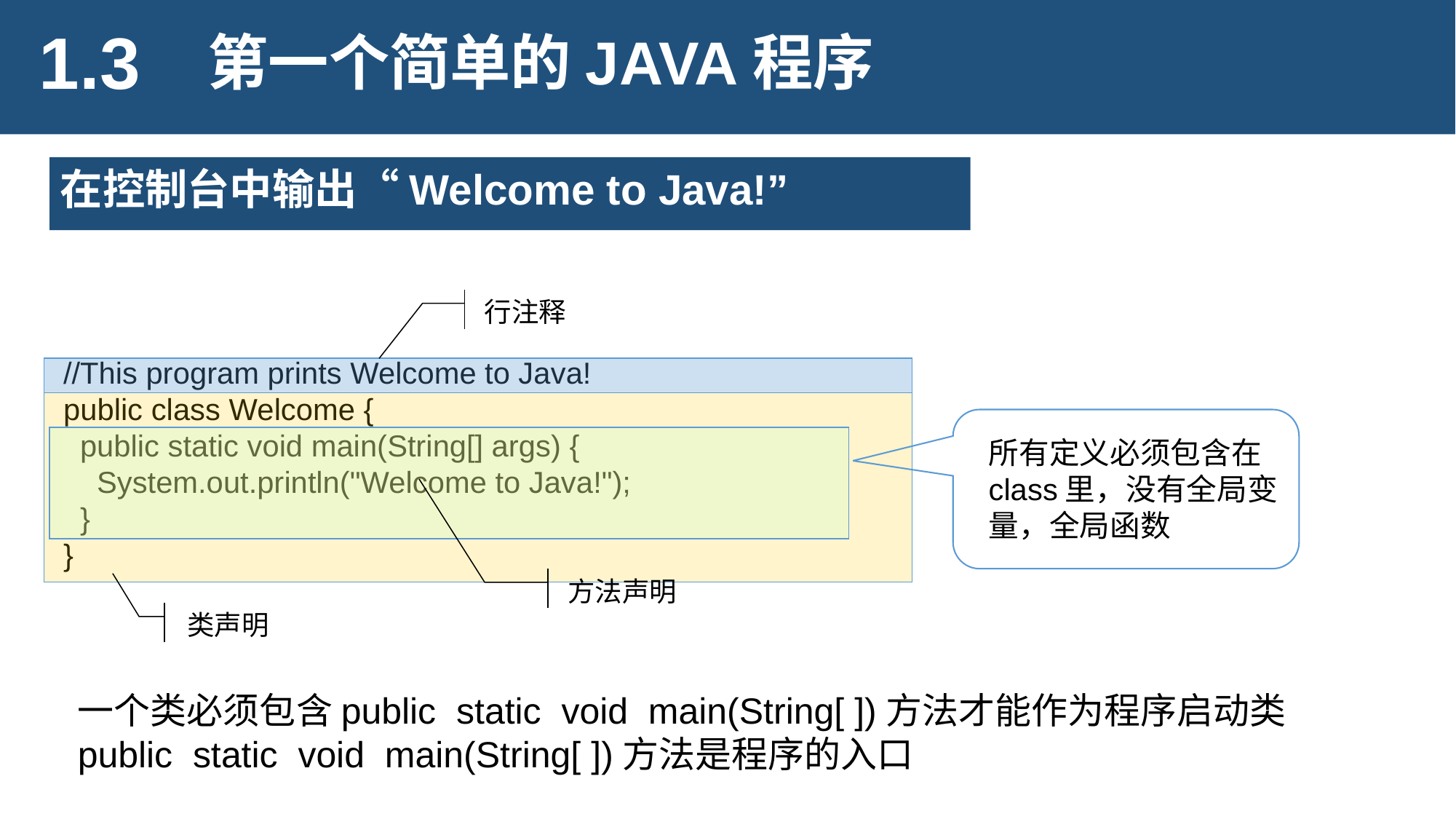

1.3
第一个简单的JAVA程序
在控制台中输出“Welcome to Java!”

行注释

//This program prints Welcome to Java!
public class Welcome {
  public static void main(String[] args) {
    System.out.println("Welcome to Java!");
  }
}

类声明

所有定义必须包含在class里，没有全局变量，全局函数

方法声明
一个类必须包含public  static  void  main(String[ ])方法才能作为程序启动类
public  static  void  main(String[ ])方法是程序的入口